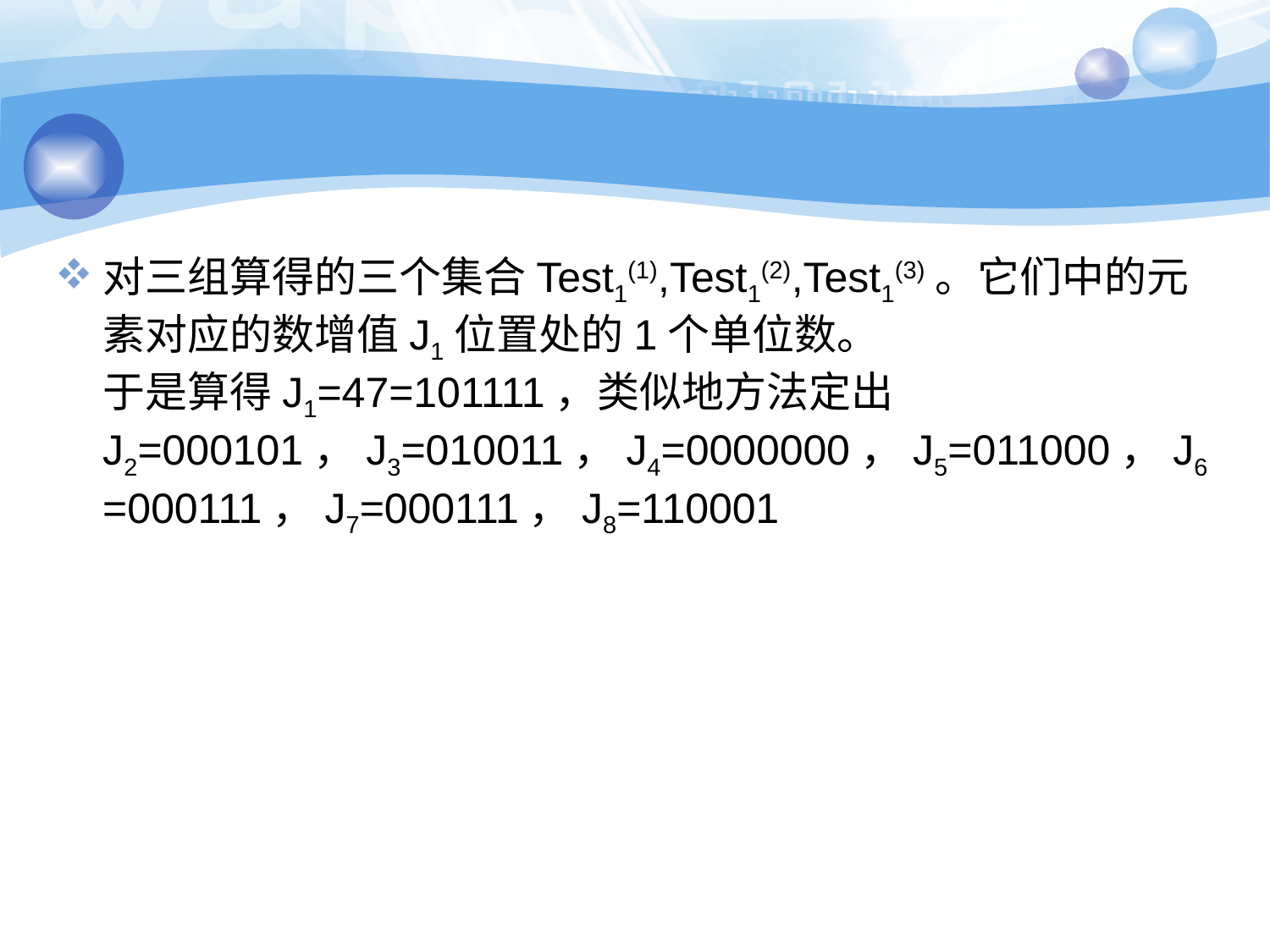

对三组算得的三个集合Test1(1),Test1(2),Test1(3)。它们中的元素对应的数增值J1位置处的1个单位数。
于是算得J1=47=101111，类似地方法定出J2=000101，J3=010011，J4=0000000，J5=011000，J6=000111，J7=000111，J8=110001